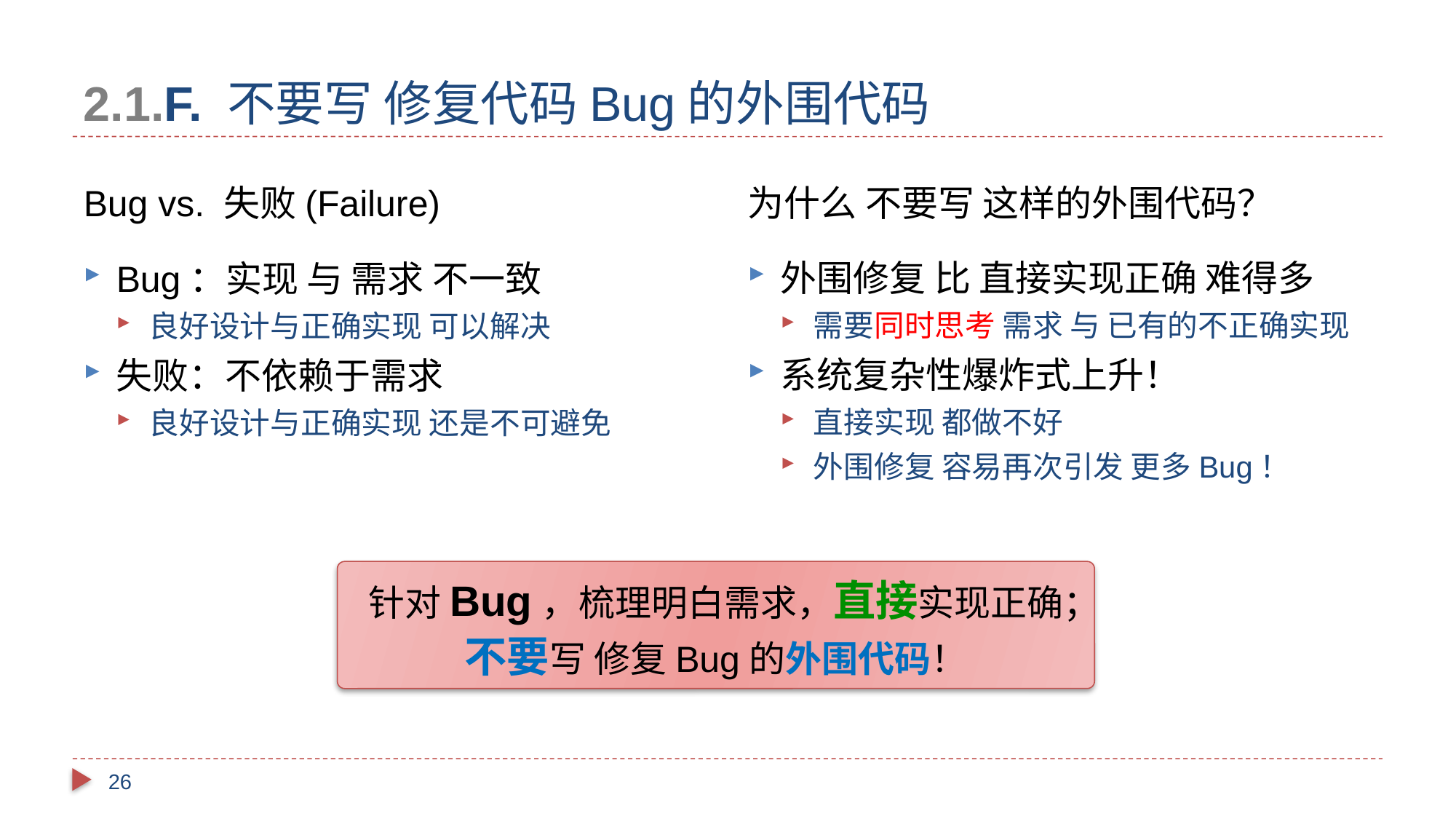

# 2.1.F. 不要写 修复代码Bug的外围代码
为什么 不要写 这样的外围代码？
外围修复 比 直接实现正确 难得多
需要同时思考 需求 与 已有的不正确实现
系统复杂性爆炸式上升！
直接实现 都做不好
外围修复 容易再次引发 更多Bug！

Bug vs. 失败(Failure)
Bug：实现 与 需求 不一致
良好设计与正确实现 可以解决
失败：不依赖于需求
良好设计与正确实现 还是不可避免

针对Bug，梳理明白需求，直接实现正确；
不要写 修复Bug的外围代码！
26